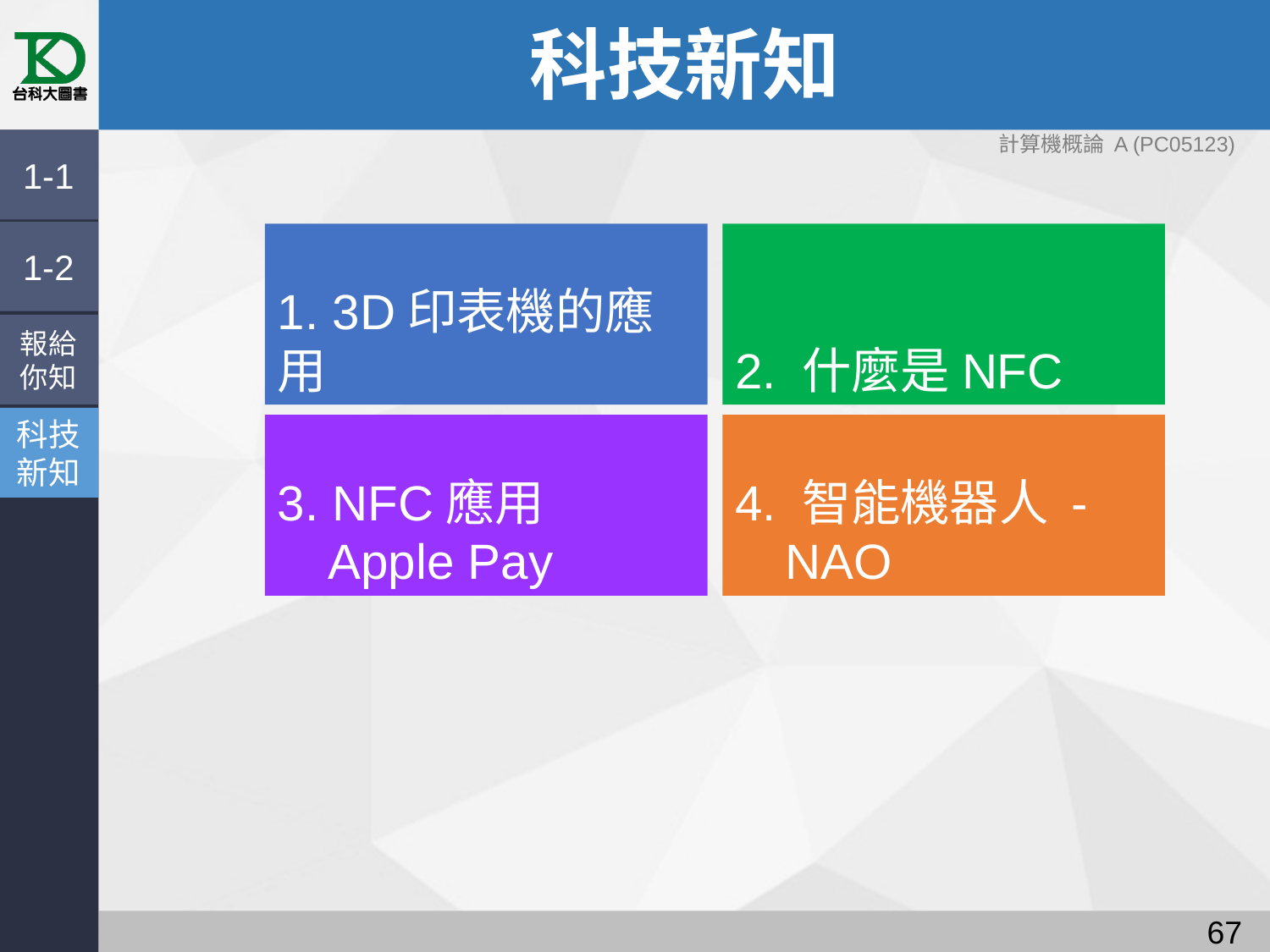

# 科技新知
計算機概論 A (PC05123)
1-1
1-2
1. 3D印表機的應用
2. 什麼是NFC
報給
你知
科技
新知
3. NFC應用
Apple Pay
4. 智能機器人 -NAO
67